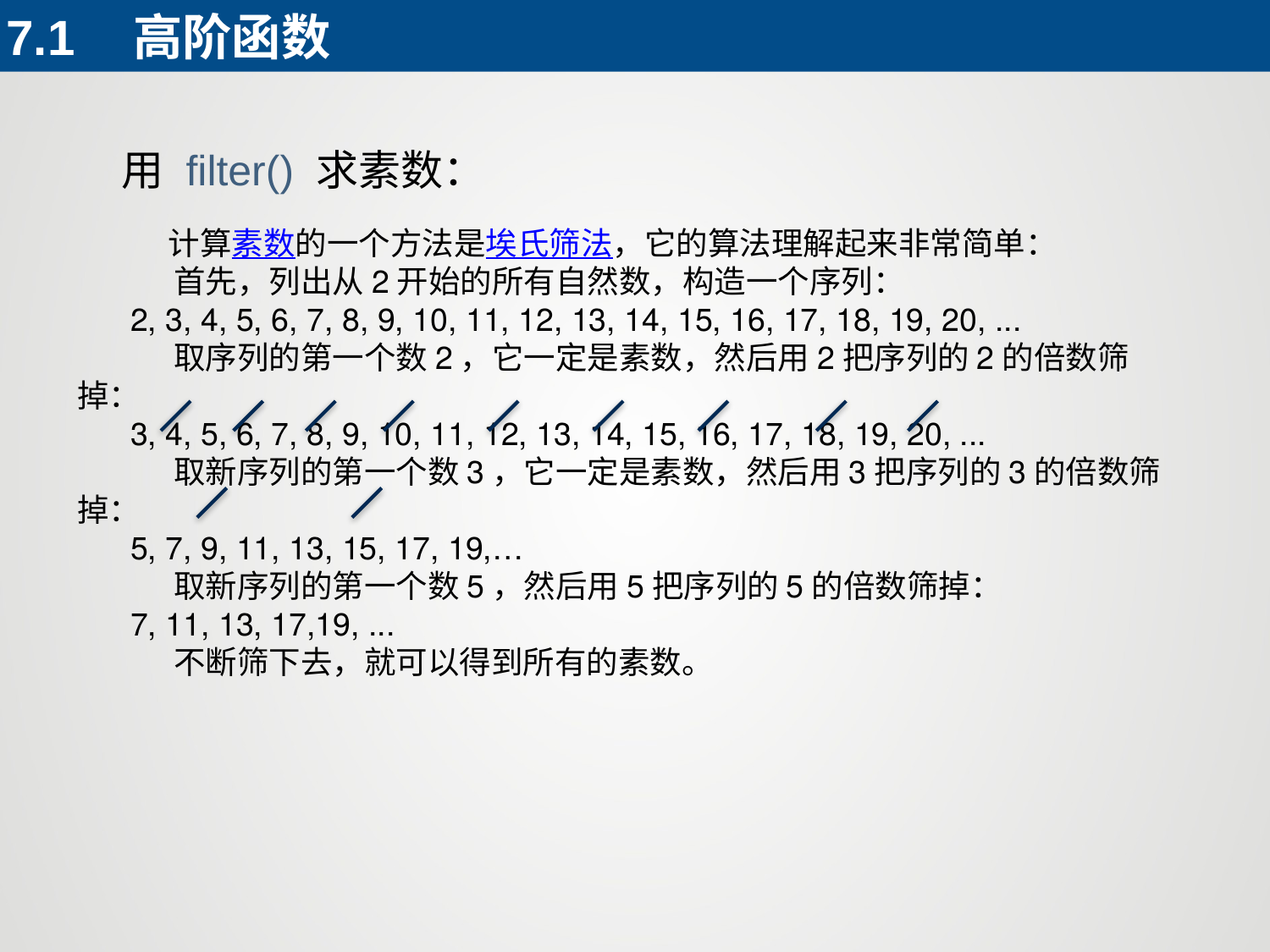

7.1	高阶函数
     用 filter() 求素数：
    计算素数的一个方法是埃氏筛法，它的算法理解起来非常简单：
          首先，列出从2开始的所有自然数，构造一个序列：
      2, 3, 4, 5, 6, 7, 8, 9, 10, 11, 12, 13, 14, 15, 16, 17, 18, 19, 20, ...
          取序列的第一个数2，它一定是素数，然后用2把序列的2的倍数筛掉：
      3, 4, 5, 6, 7, 8, 9, 10, 11, 12, 13, 14, 15, 16, 17, 18, 19, 20, ...
          取新序列的第一个数3，它一定是素数，然后用3把序列的3的倍数筛掉：
      5, 7, 9, 11, 13, 15, 17, 19,…
          取新序列的第一个数5，然后用5把序列的5的倍数筛掉：
      7, 11, 13, 17,19, ...
          不断筛下去，就可以得到所有的素数。